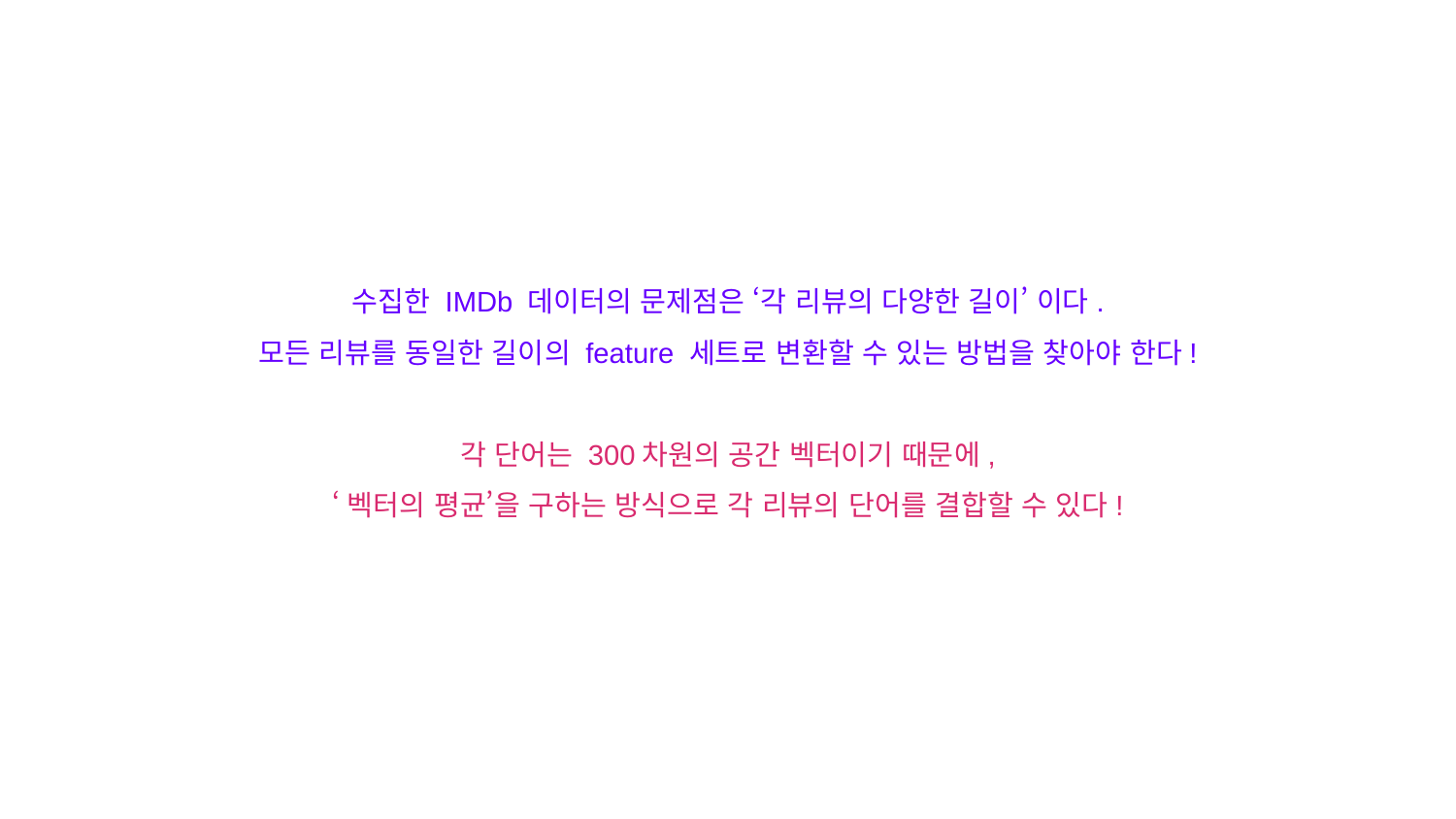

수집한 IMDb 데이터의 문제점은 ‘각 리뷰의 다양한 길이’ 이다.
모든 리뷰를 동일한 길이의 feature 세트로 변환할 수 있는 방법을 찾아야 한다!

각 단어는 300차원의 공간 벡터이기 때문에,
‘벡터의 평균’을 구하는 방식으로 각 리뷰의 단어를 결합할 수 있다!